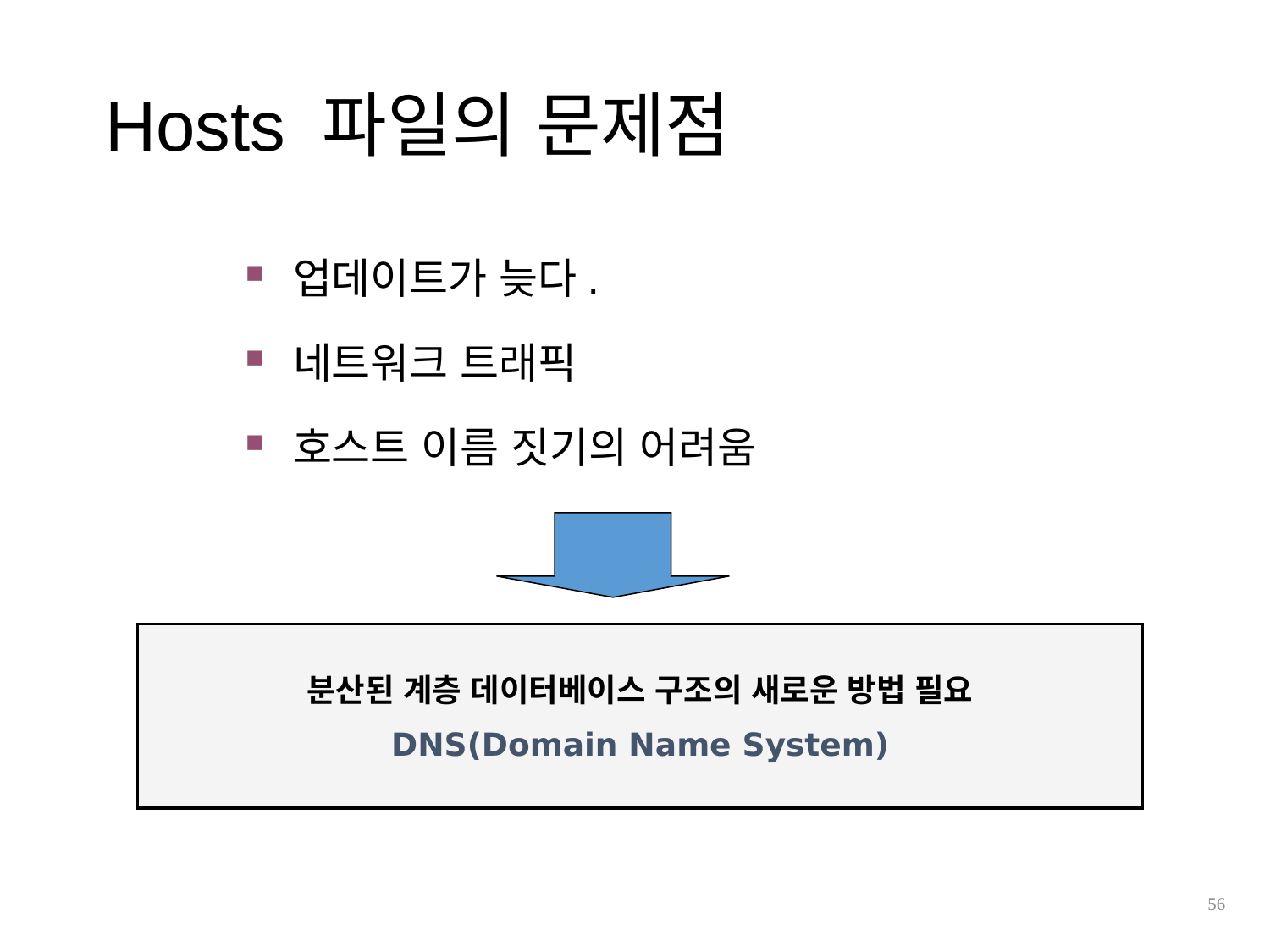

# Hosts 파일의 문제점
업데이트가 늦다.
네트워크 트래픽
호스트 이름 짓기의 어려움

분산된 계층 데이터베이스 구조의 새로운 방법 필요
DNS(Domain Name System)

56